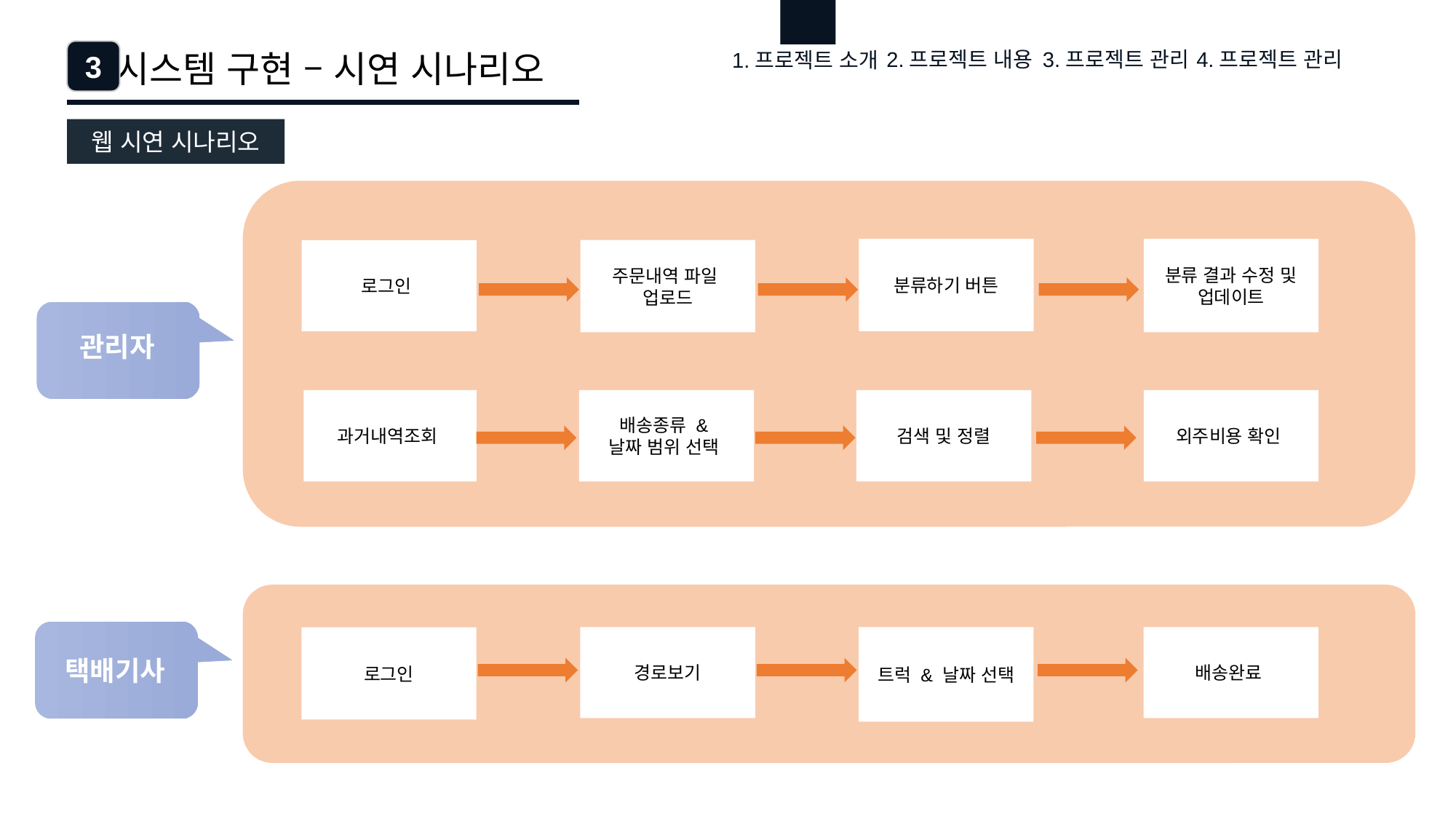

3
시스템 구현 – 시연 시나리오
4.프로젝트 관리
3.프로젝트 관리
2.프로젝트 내용
1.프로젝트 소개
웹 시연 시나리오

분류하기 버튼
분류 결과 수정 및 업데이트
로그인
주문내역 파일
업로드

과거내역조회
배송종류 &
날짜 범위 선택
검색 및 정렬
외주비용 확인

e7d195523061f1c0b9c437df2358c0cda14f5041a22fabbfBE2BE37675DC7AB669ED1A17F222BC996230C869F9A73B775AB9A6F73BCC744AF1BB55A31F7D215610F6B48D481C98CFAE215B20EECA2E6E46FEF645925D2EDE7553A9227EBA7FA89B0C2F58B1E177996467D2B4F67F8E4A143BADD80EDF54C4BFFB1601535DAA015E1F80B91CC64AE514A43949DB62D93E
관리자

경로보기
배송완료
트럭 & 날짜 선택
로그인

택배기사